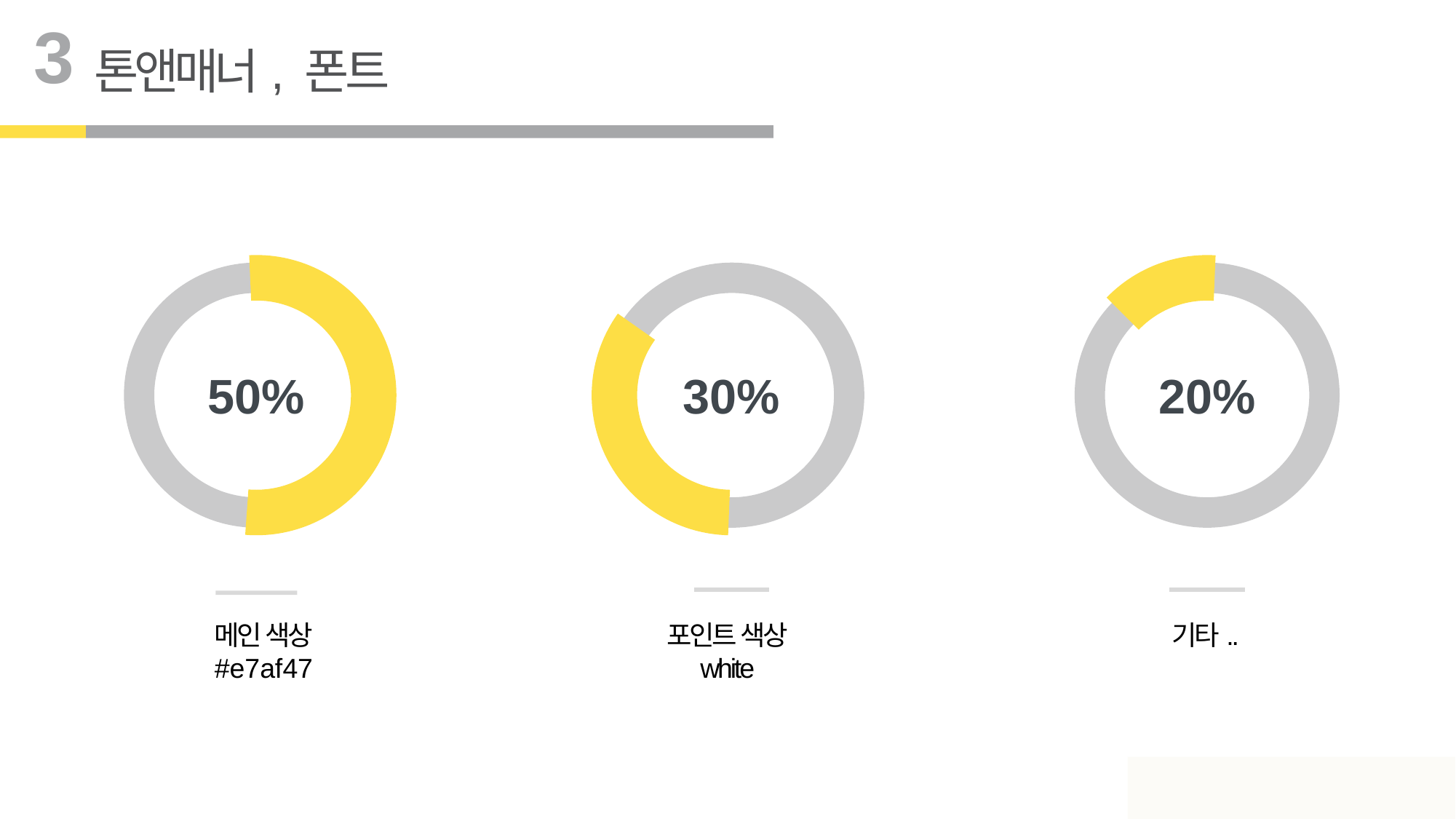

3
톤앤매너, 폰트

50%
30%
20%

메인 색상
#e7af47

포인트 색상
white
기타..